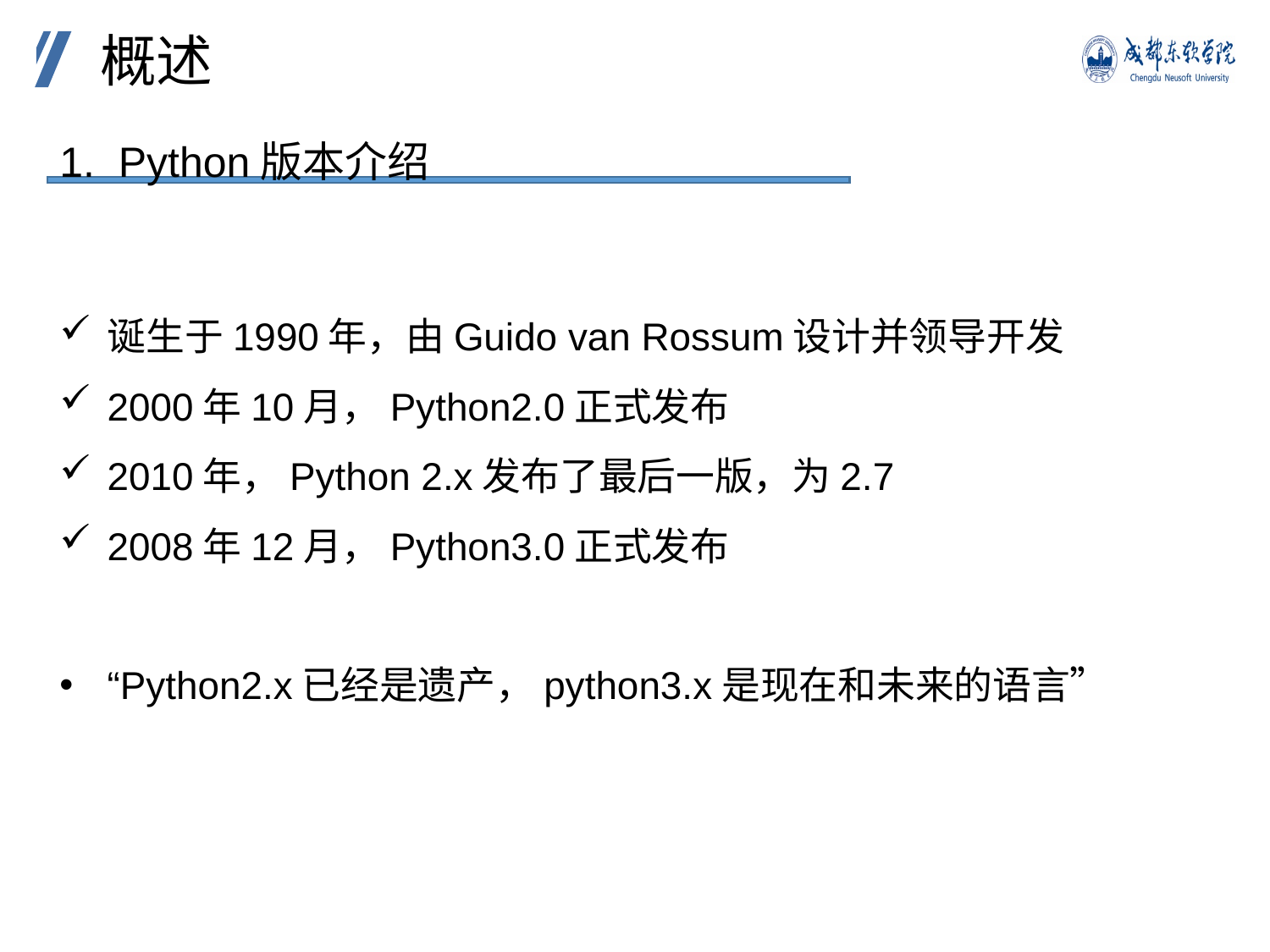

概述
1.  Python版本介绍

诞生于1990年，由Guido van Rossum设计并领导开发
2000年10月，Python2.0正式发布
2010年，Python 2.x发布了最后一版，为2.7
2008年12月，Python3.0正式发布

“Python2.x已经是遗产，python3.x是现在和未来的语言”